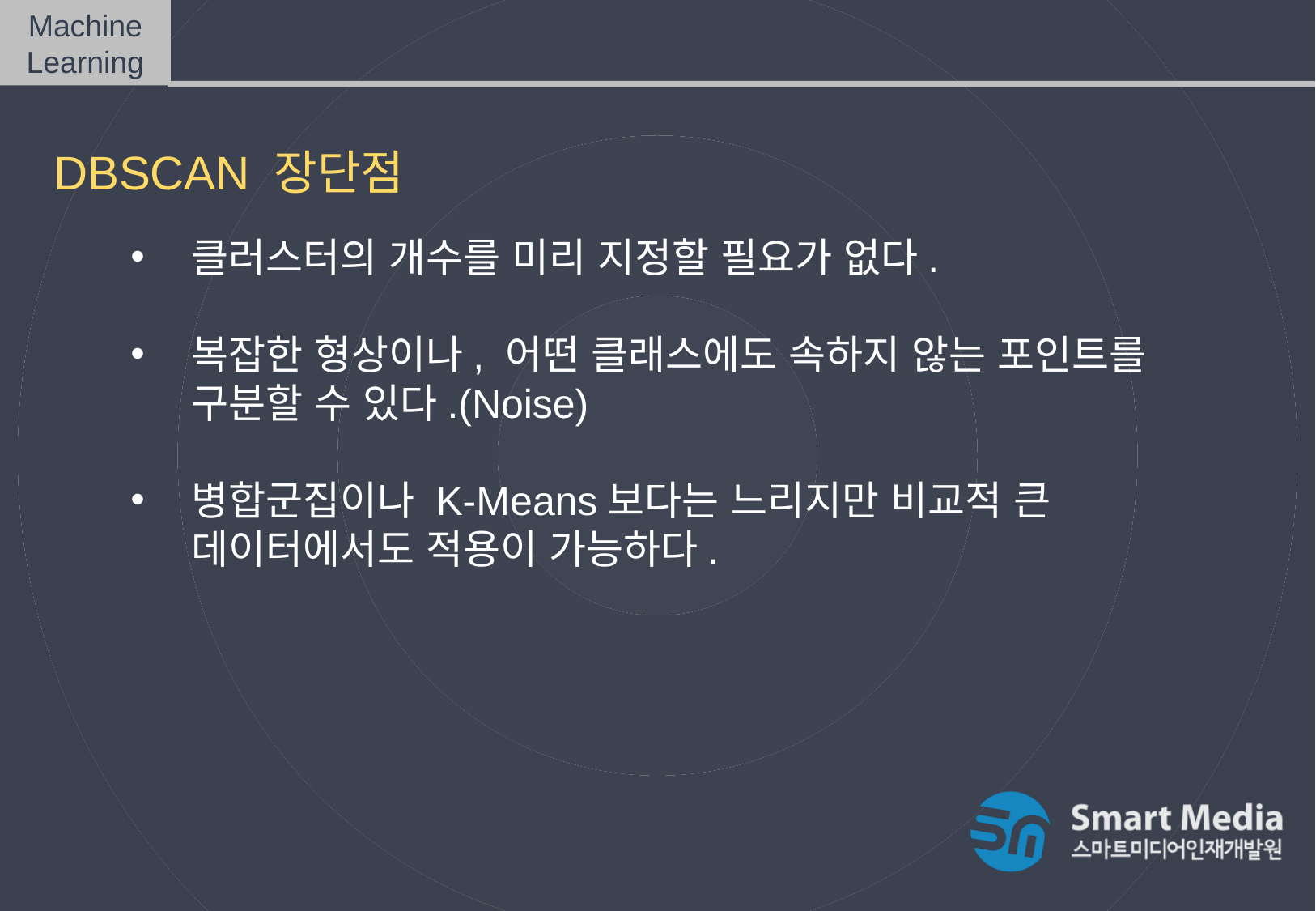

Machine Learning
DBSCAN(density-based spatial clustering of applications with noise)

DBSCAN 장단점
클러스터의 개수를 미리 지정할 필요가 없다.

복잡한 형상이나, 어떤 클래스에도 속하지 않는 포인트를 구분할 수 있다.(Noise)

병합군집이나 K-Means보다는 느리지만 비교적 큰 데이터에서도 적용이 가능하다.